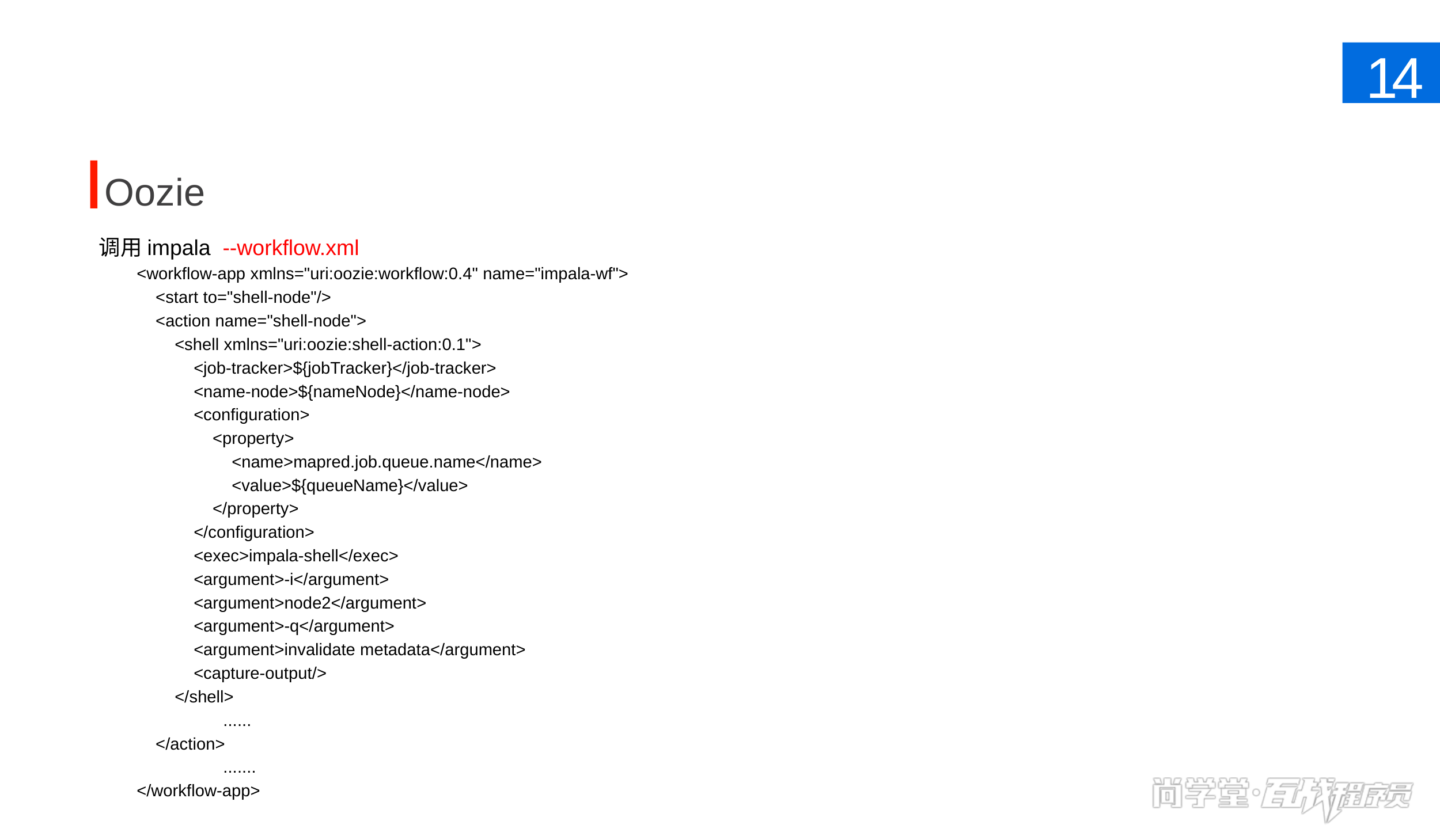

14

Oozie
调用impala  --workflow.xml
<workflow-app xmlns="uri:oozie:workflow:0.4" name="impala-wf">
    <start to="shell-node"/>
    <action name="shell-node">
        <shell xmlns="uri:oozie:shell-action:0.1">
            <job-tracker>${jobTracker}</job-tracker>
            <name-node>${nameNode}</name-node>
            <configuration>
                <property>
                    <name>mapred.job.queue.name</name>
                    <value>${queueName}</value>
                </property>
            </configuration>
            <exec>impala-shell</exec>
            <argument>-i</argument>
            <argument>node2</argument>
            <argument>-q</argument>
            <argument>invalidate metadata</argument>
            <capture-output/>
        </shell>
	......
    </action>
	.......
</workflow-app>